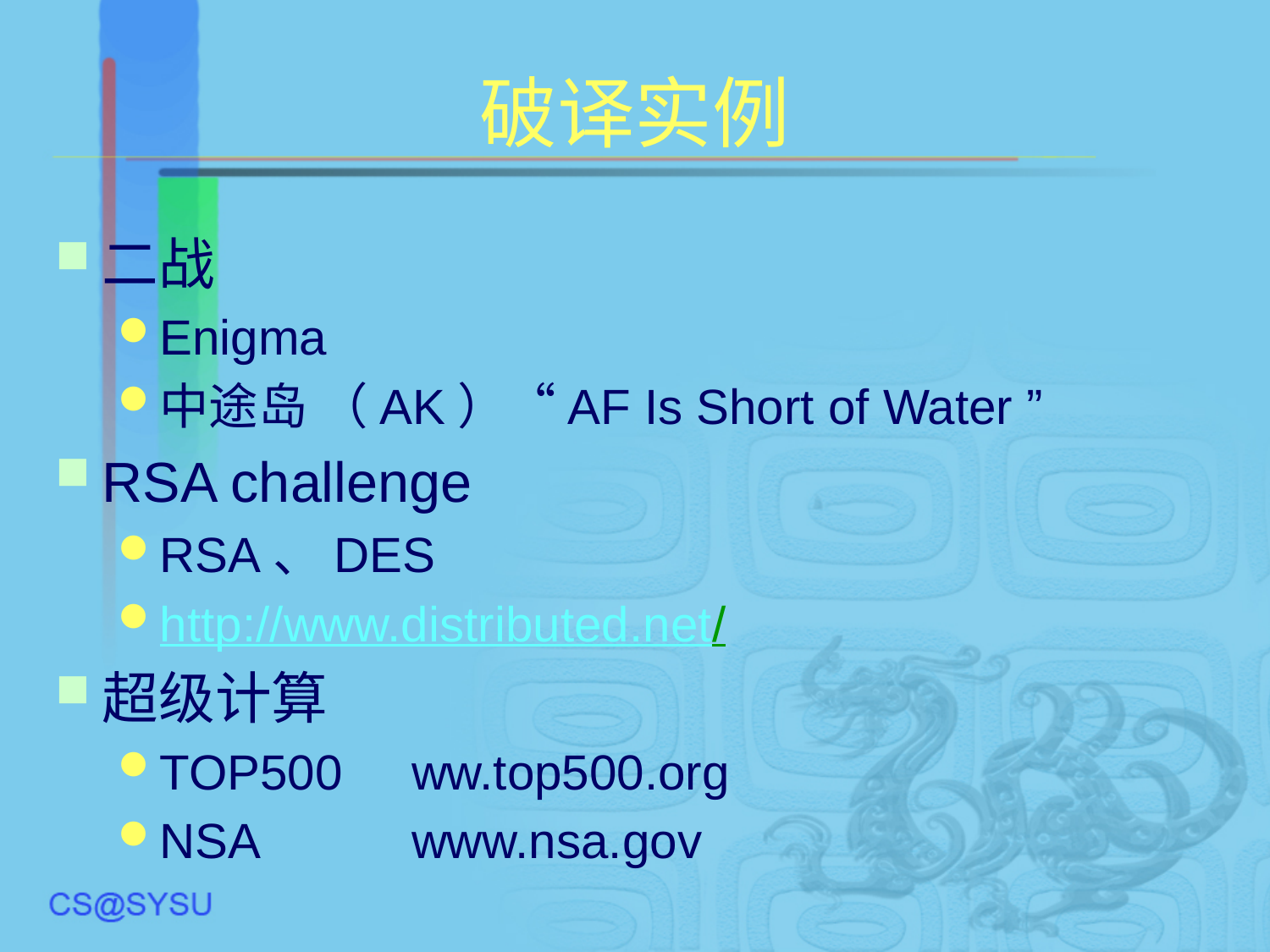

# 破译实例
二战
Enigma
中途岛 （AK）“AF Is Short of Water ”
RSA challenge
RSA、DES
http://www.distributed.net/
超级计算
TOP500	ww.top500.org
NSA		www.nsa.gov